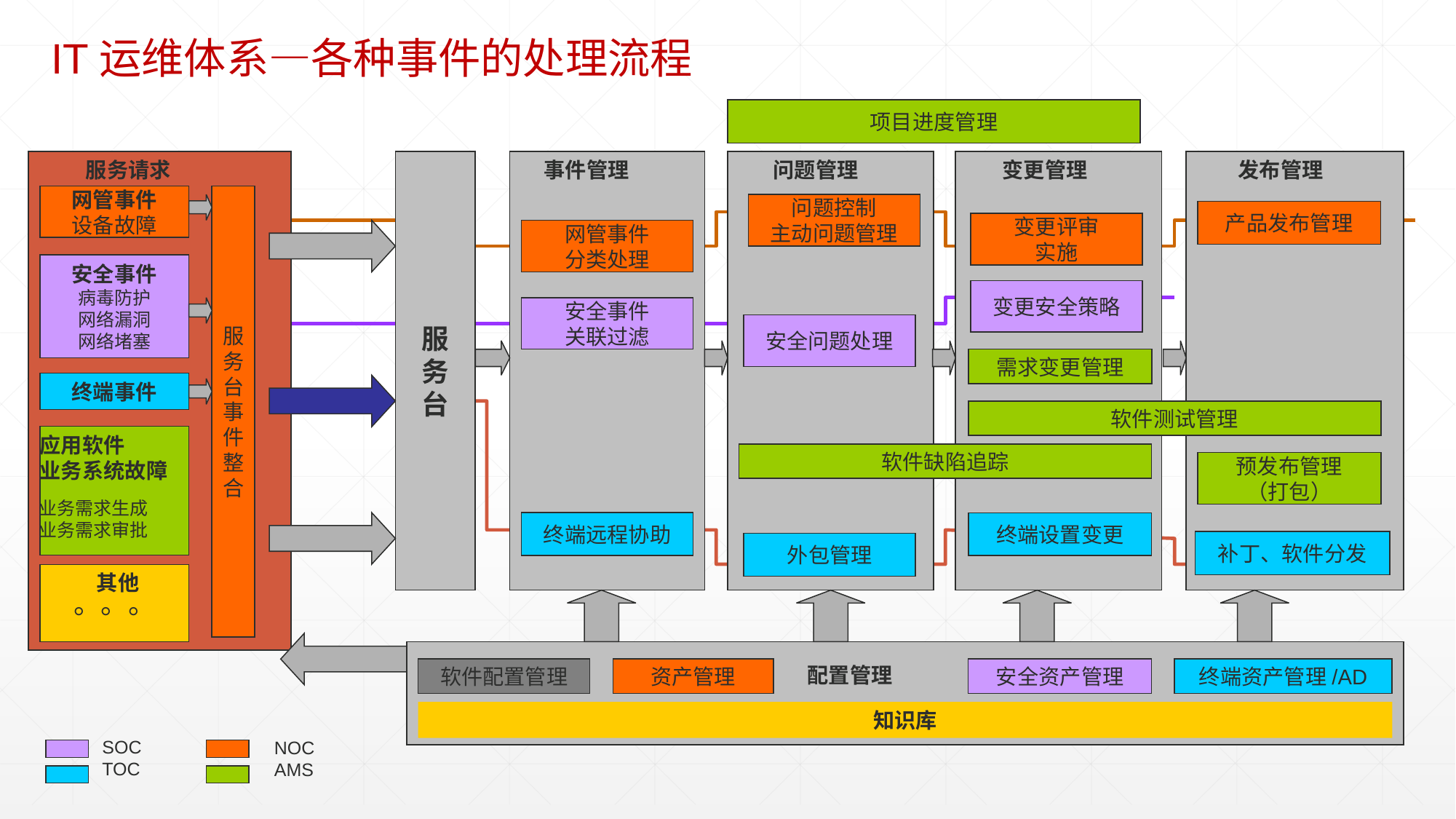

IT运维体系—各种事件的处理流程
项目进度管理
事件管理
问题管理
变更管理
发布管理

服务请求
服
务
台

网管事件
设备故障
服
务
台
事
件
整
合

问题控制
主动问题管理
产品发布管理

变更评审
实施

网管事件
分类处理
安全事件
病毒防护
网络漏洞
网络堵塞
变更安全策略

安全事件
关联过滤
安全问题处理

需求变更管理
终端事件

软件测试管理

应用软件
业务系统故障
软件缺陷追踪
预发布管理
（打包）
业务需求生成
业务需求审批

终端远程协助
终端设置变更
补丁、软件分发
外包管理
其他
。。。

配置管理
软件配置管理
资产管理
安全资产管理
终端资产管理/AD
知识库
SOC
TOC
NOC
AMS